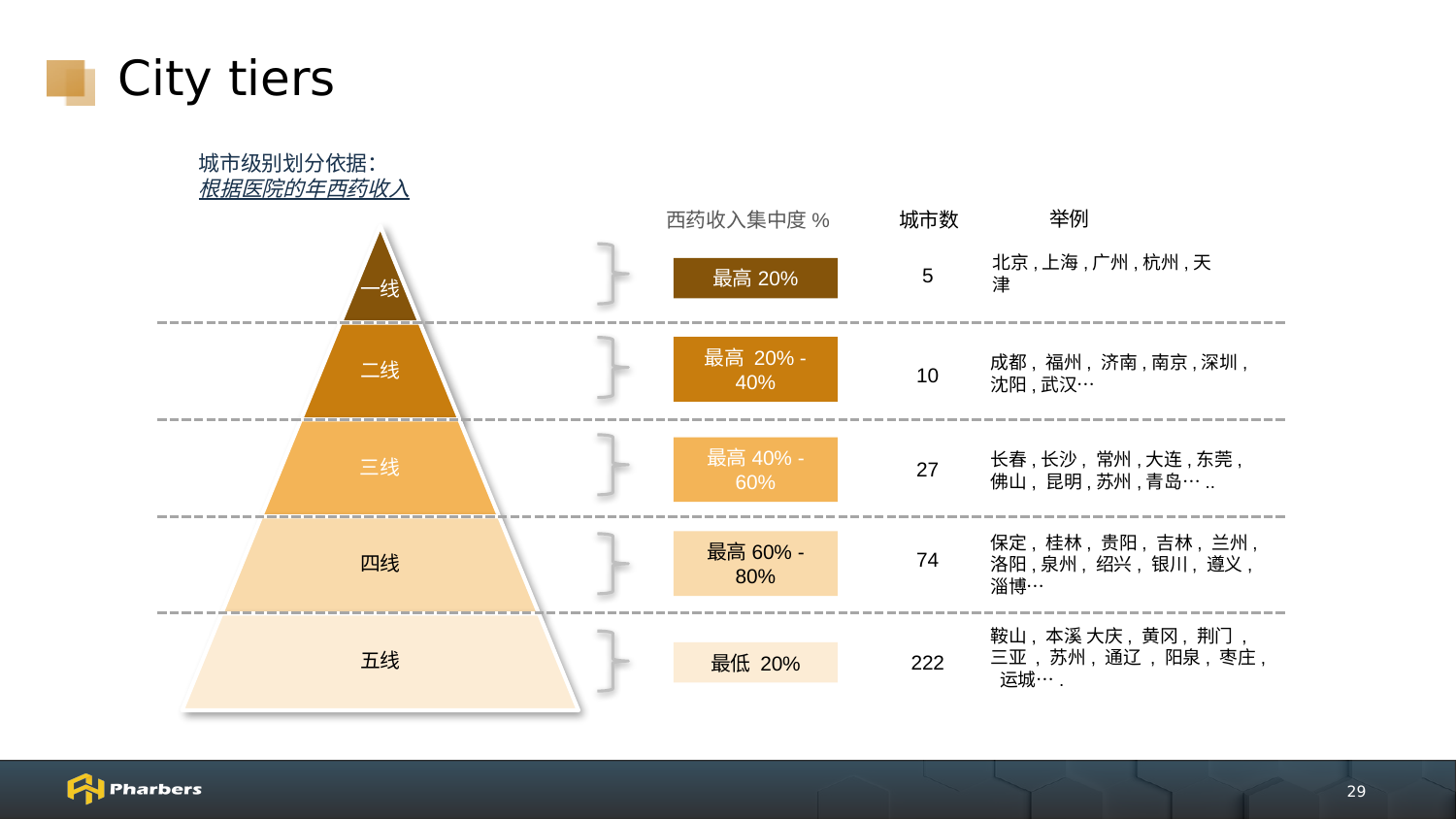

# City tiers
城市级别划分依据：
根据医院的年西药收入
举例
城市数
西药收入集中度%

一线

北京,上海,广州,杭州,天津
5
最高20%
二线

成都, 福州, 济南,南京,深圳,
沈阳,武汉…
最高 20% -40%
10
三线

长春,长沙, 常州,大连,东莞,佛山, 昆明,苏州,青岛…..
27
最高40% -60%
四线
保定, 桂林, 贵阳, 吉林, 兰州,洛阳,泉州, 绍兴, 银川, 遵义, 淄博…

74
最高60% -80%
五线
鞍山, 本溪 大庆, 黄冈, 荆门 , 三亚 , 苏州, 通辽 , 阳泉, 枣庄, 运城….

222
最低 20%
29